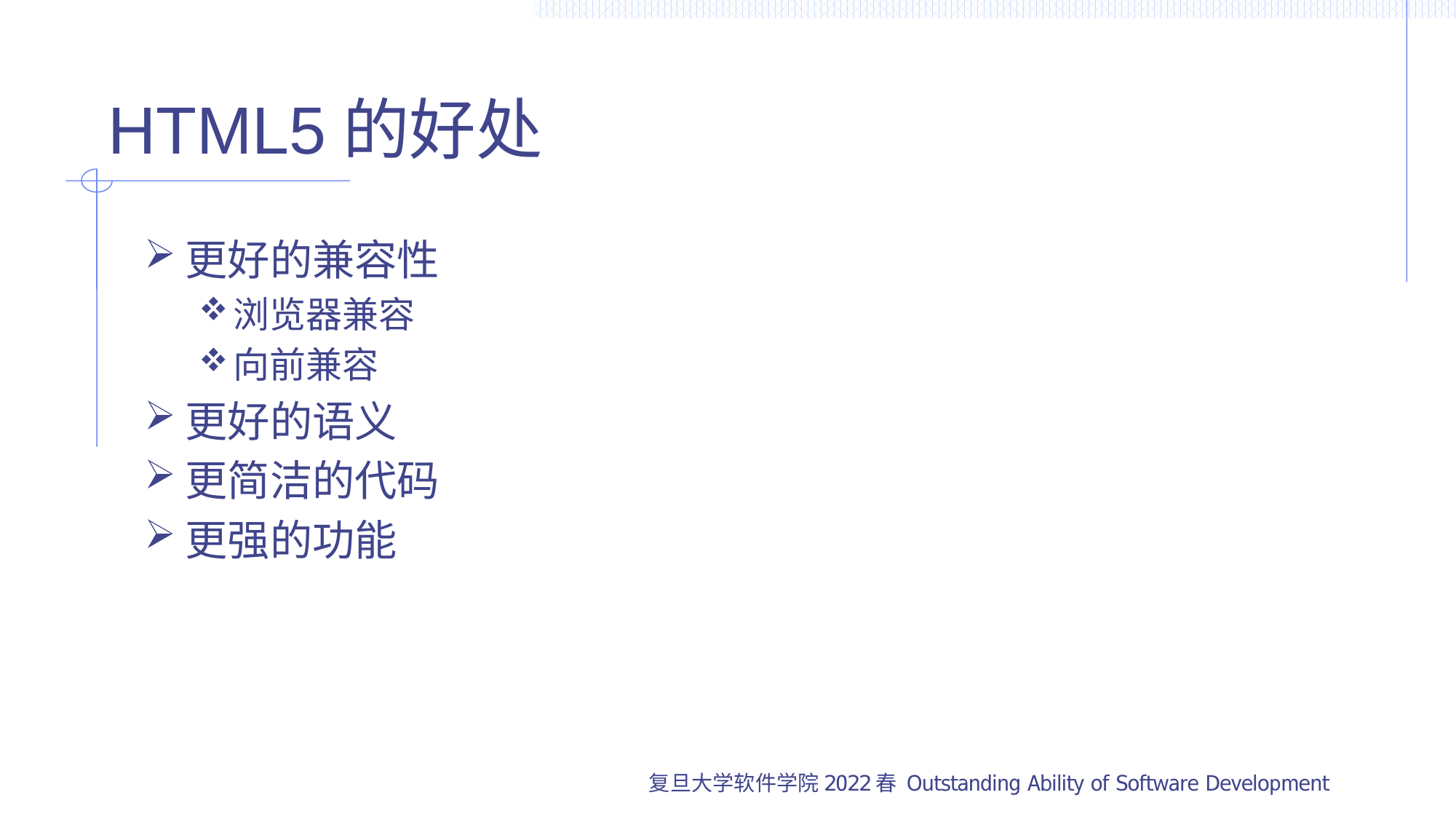

# HTML5的好处
更好的兼容性
浏览器兼容
向前兼容
更好的语义
更简洁的代码
更强的功能